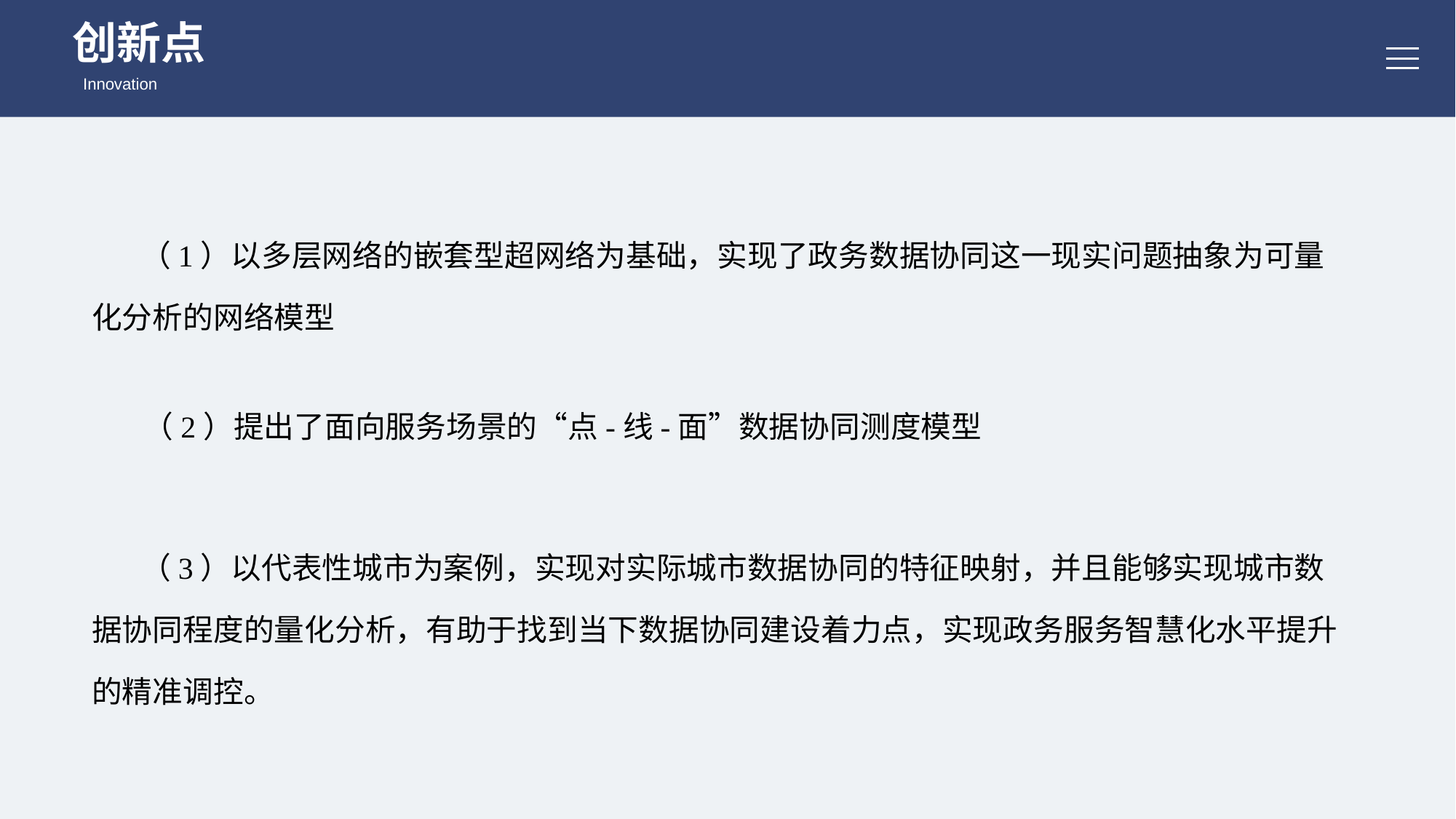

创新点
Innovation
（1）以多层网络的嵌套型超网络为基础，实现了政务数据协同这一现实问题抽象为可量化分析的网络模型
   （2）提出了面向服务场景的“点-线-面”数据协同测度模型
（3）以代表性城市为案例，实现对实际城市数据协同的特征映射，并且能够实现城市数据协同程度的量化分析，有助于找到当下数据协同建设着力点，实现政务服务智慧化水平提升的精准调控。